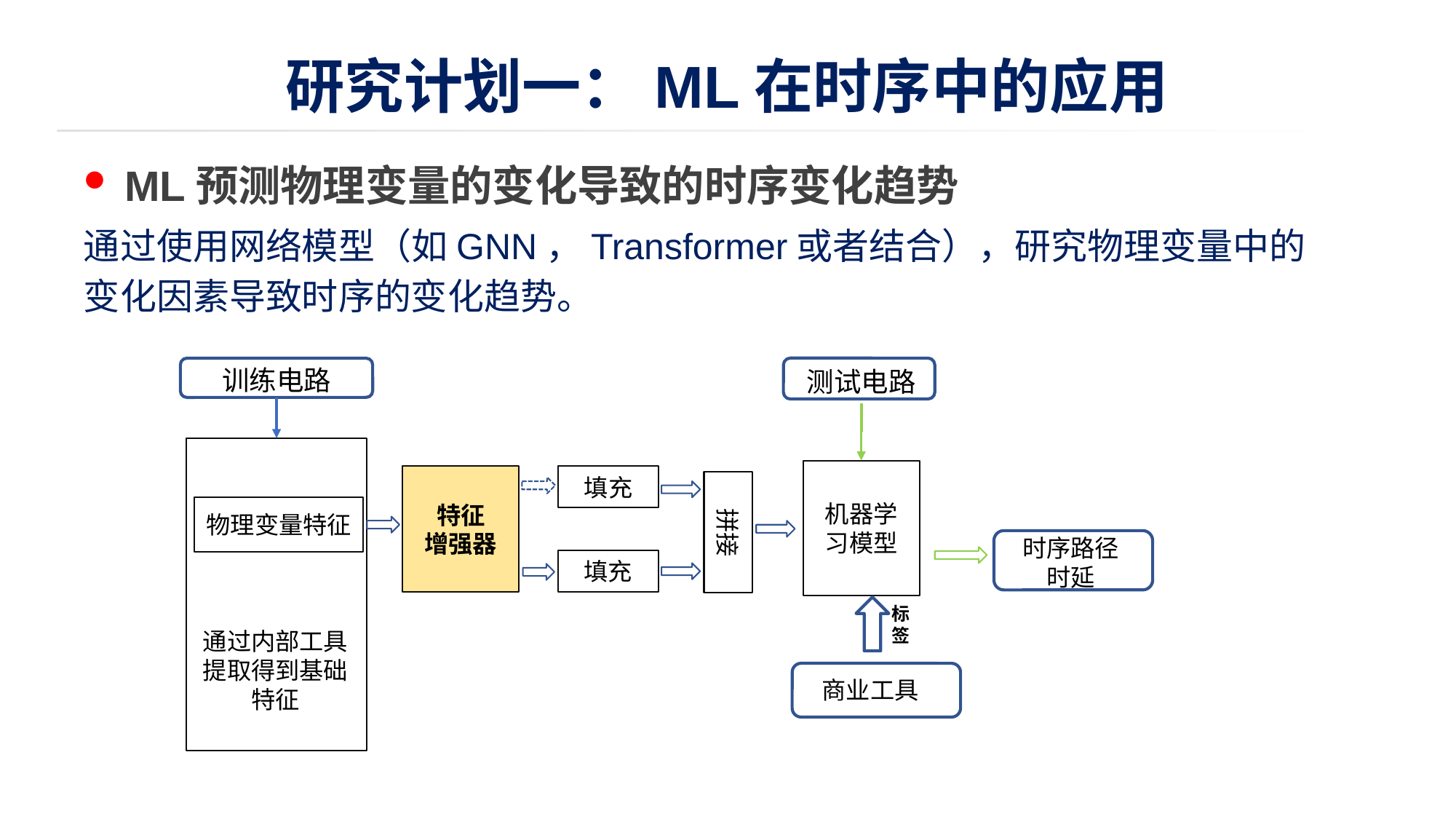

# 研究计划一：ML在时序中的应用
ML预测物理变量的变化导致的时序变化趋势
通过使用网络模型（如GNN，Transformer或者结合），研究物理变量中的变化因素导致时序的变化趋势。

训练电路

测试电路

机器学习模型
特征
增强器
填充

物理变量特征
拼接

时序路径时延

填充

标签

通过内部工具提取得到基础特征

商业工具